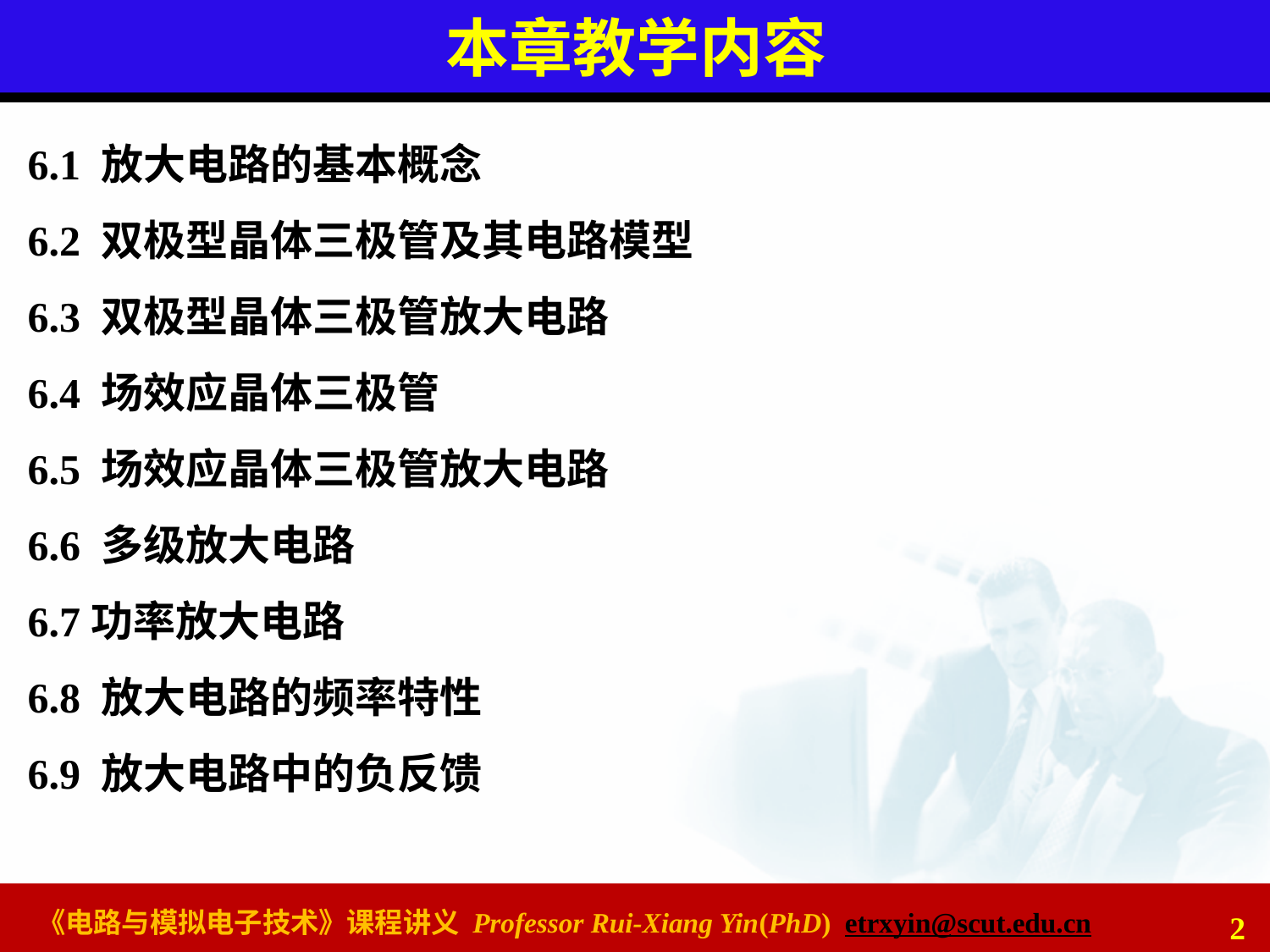

# 本章教学内容
6.1 放大电路的基本概念
6.2 双极型晶体三极管及其电路模型
6.3 双极型晶体三极管放大电路
6.4 场效应晶体三极管
6.5 场效应晶体三极管放大电路
6.6 多级放大电路
6.7功率放大电路
6.8 放大电路的频率特性
6.9 放大电路中的负反馈
2